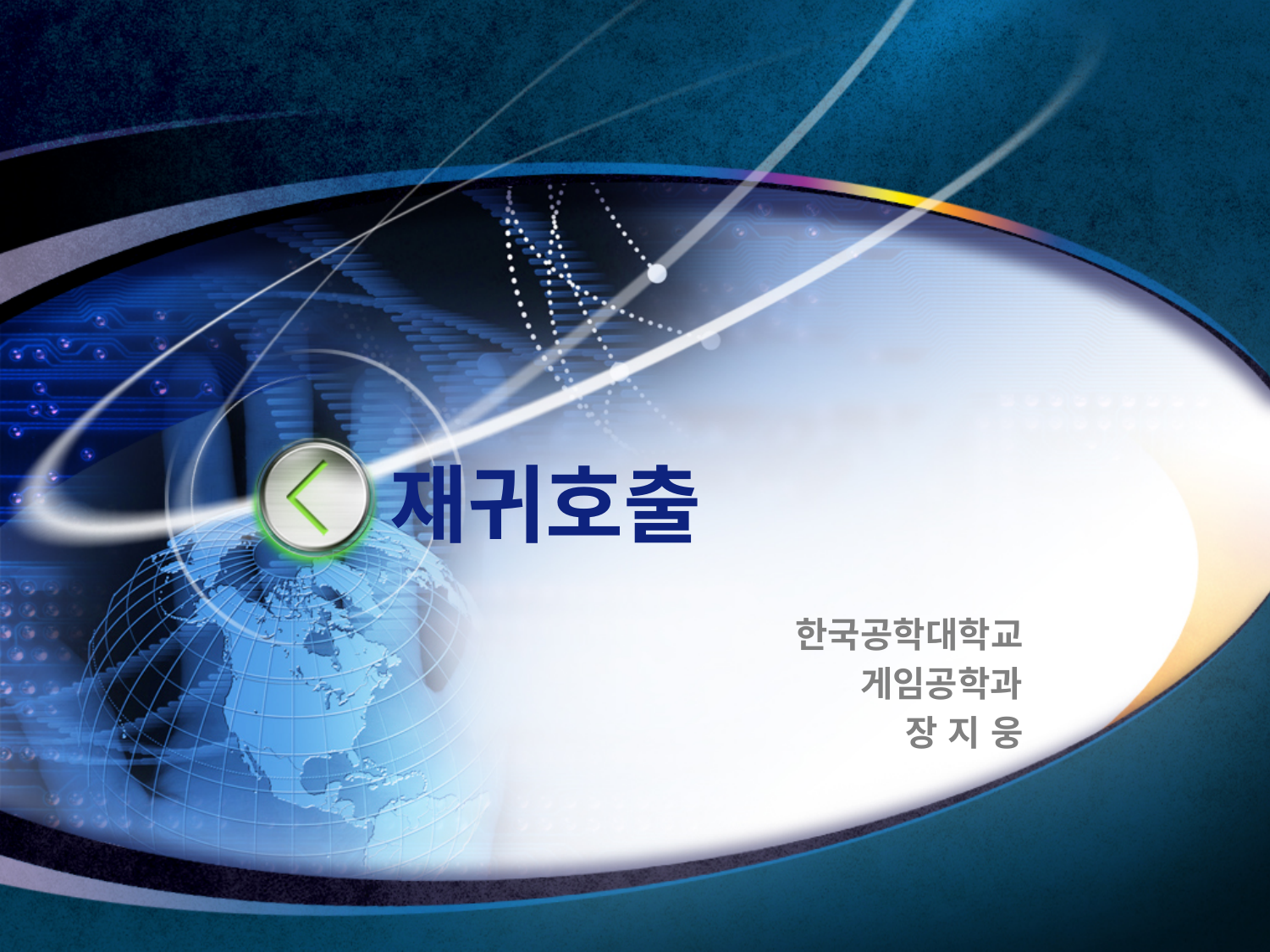

# 재귀호출
한국공학대학교
게임공학과
장 지 웅